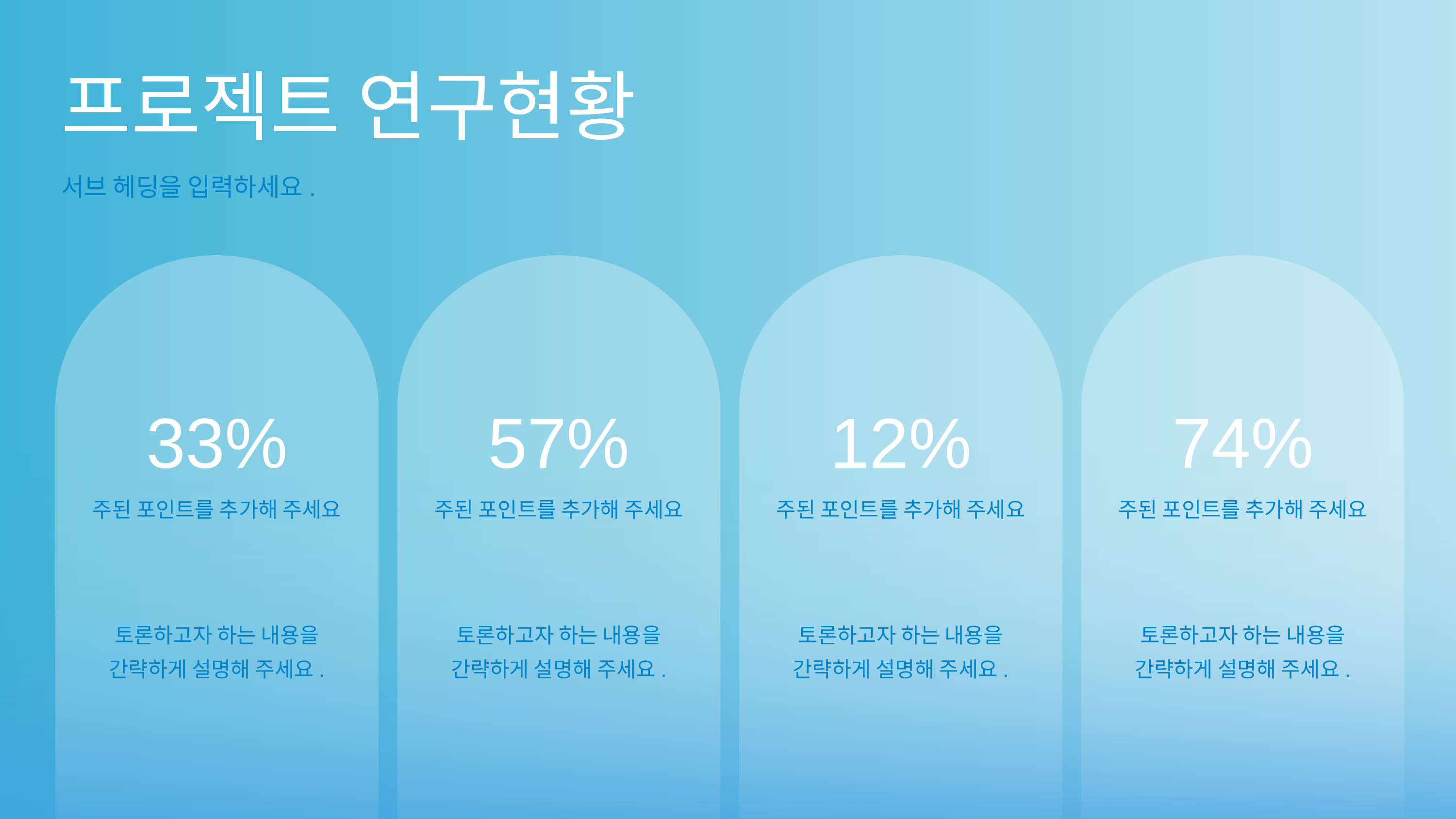

프로젝트 연구현황
서브 헤딩을 입력하세요.
33%
57%
12%
74%

주된 포인트를 추가해 주세요
주된 포인트를 추가해 주세요
주된 포인트를 추가해 주세요
주된 포인트를 추가해 주세요
토론하고자 하는 내용을
간략하게 설명해 주세요.
토론하고자 하는 내용을
간략하게 설명해 주세요.
토론하고자 하는 내용을
간략하게 설명해 주세요.
토론하고자 하는 내용을
간략하게 설명해 주세요.